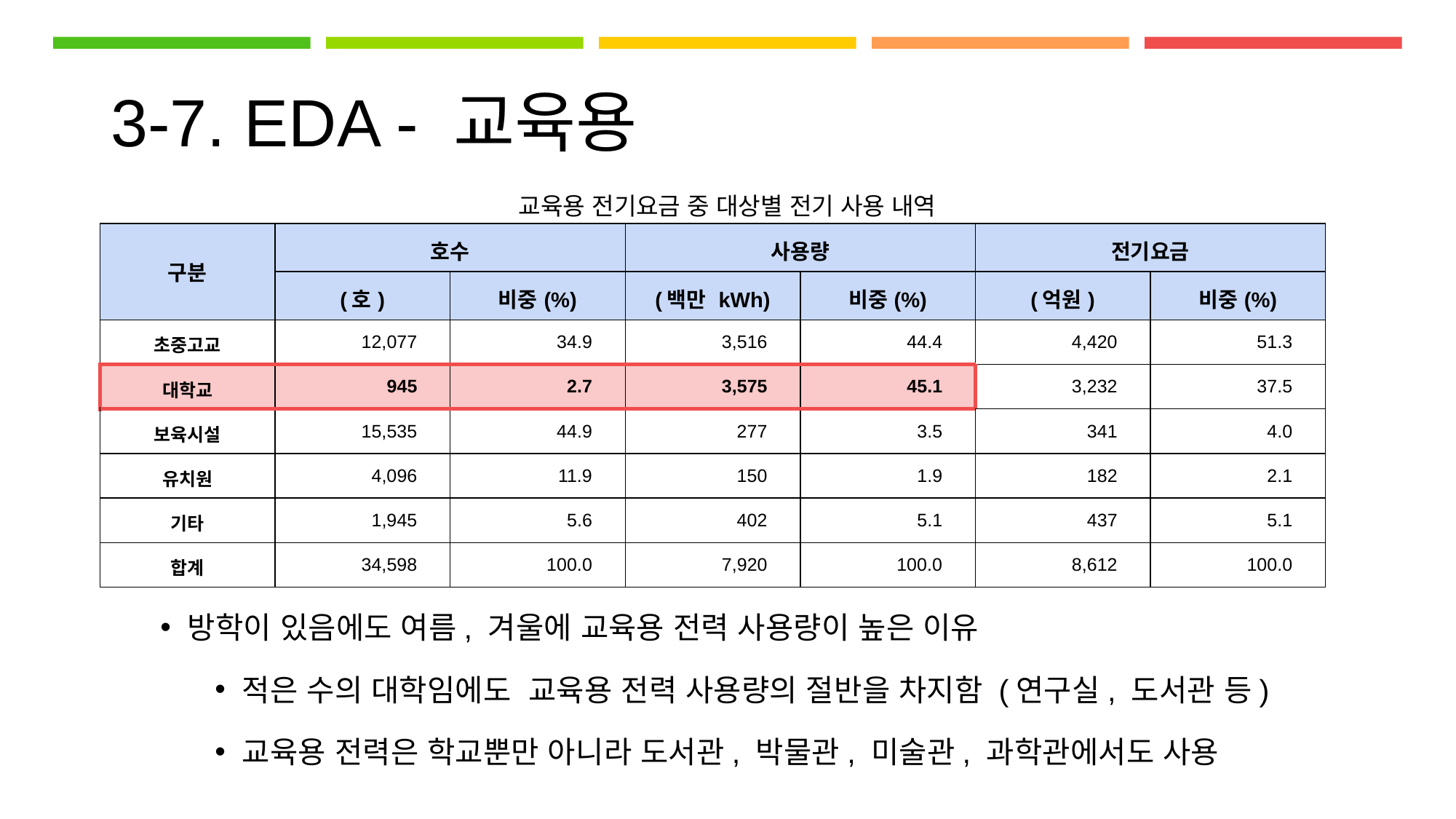

# 3-7. EDA - 교육용
교육용 전기요금 중 대상별 전기 사용 내역
| 구분 | 호수 |  | 사용량 |  | 전기요금 |  |
| --- | --- | --- | --- | --- | --- | --- |
|  | (호) | 비중(%) | (백만 kWh) | 비중(%) | (억원) | 비중(%) |
| 초중고교 | 12,077 | 34.9 | 3,516 | 44.4 | 4,420 | 51.3 |
| 대학교 | 945 | 2.7 | 3,575 | 45.1 | 3,232 | 37.5 |
| 보육시설 | 15,535 | 44.9 | 277 | 3.5 | 341 | 4.0 |
| 유치원 | 4,096 | 11.9 | 150 | 1.9 | 182 | 2.1 |
| 기타 | 1,945 | 5.6 | 402 | 5.1 | 437 | 5.1 |
| 합계 | 34,598 | 100.0 | 7,920 | 100.0 | 8,612 | 100.0 |

방학이 있음에도 여름, 겨울에 교육용 전력 사용량이 높은 이유
적은 수의 대학임에도  교육용 전력 사용량의 절반을 차지함 (연구실, 도서관 등)
교육용 전력은 학교뿐만 아니라 도서관, 박물관, 미술관, 과학관에서도 사용